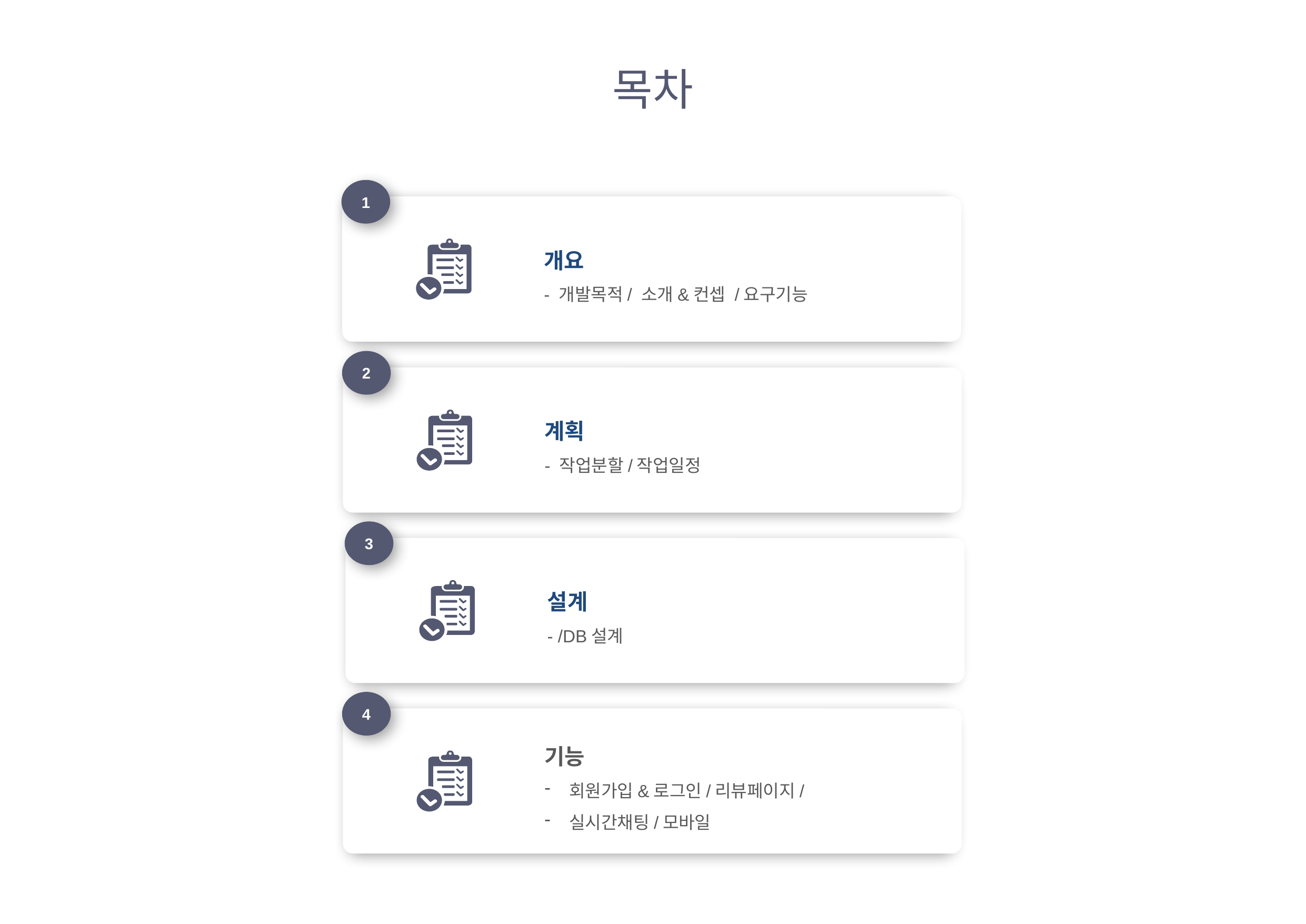

목차
1
개요
- 개발목적/ 소개&컨셉 /요구기능

2
계획
- 작업분할/작업일정

3
설계
- /DB설계

4
기능
회원가입&로그인/리뷰페이지/
실시간채팅/모바일